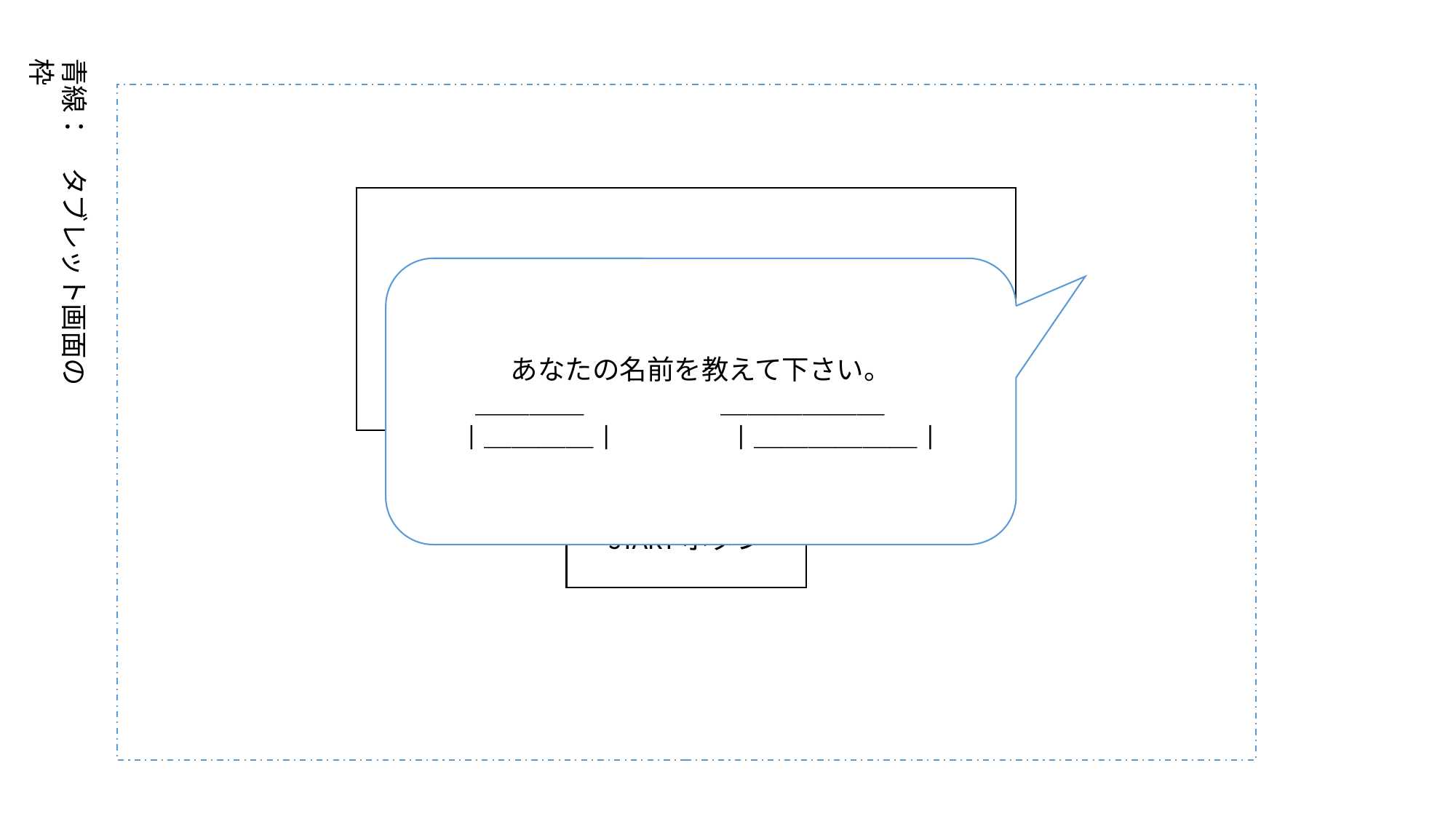

青線：　タブレット画面の枠

はつでん大臣（逆転裁判っぽいタイトルImage）
あなたの名前を教えて下さい。
 ＿＿＿＿　　　　　＿＿＿＿＿＿
|＿＿＿＿|　　　　|＿＿＿＿＿＿|
STARTボタン